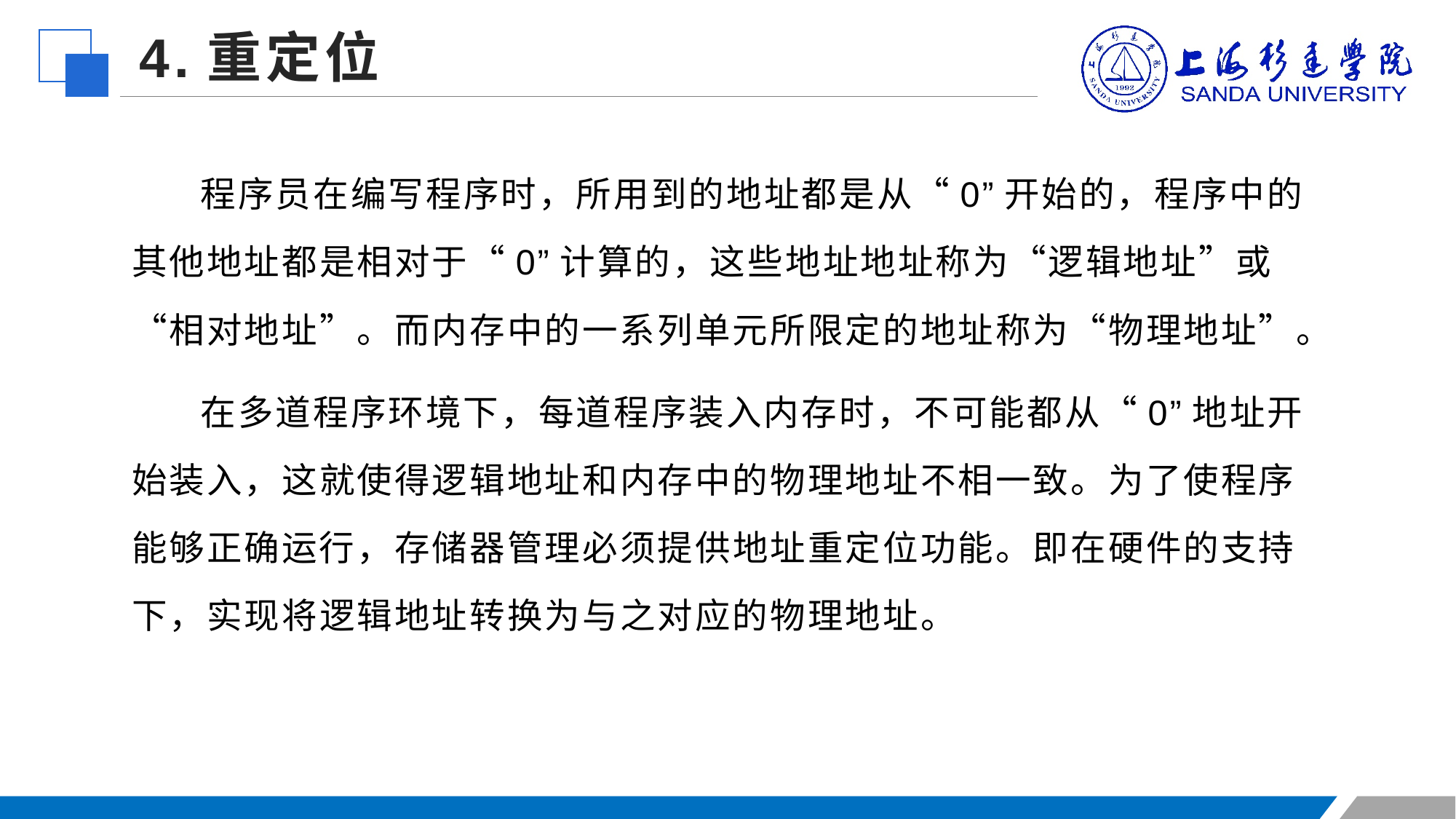

4.重定位
      程序员在编写程序时，所用到的地址都是从“0”开始的，程序中的其他地址都是相对于“0”计算的，这些地址地址称为“逻辑地址”或“相对地址”。而内存中的一系列单元所限定的地址称为“物理地址”。
      在多道程序环境下，每道程序装入内存时，不可能都从“0”地址开始装入，这就使得逻辑地址和内存中的物理地址不相一致。为了使程序能够正确运行，存储器管理必须提供地址重定位功能。即在硬件的支持下，实现将逻辑地址转换为与之对应的物理地址。